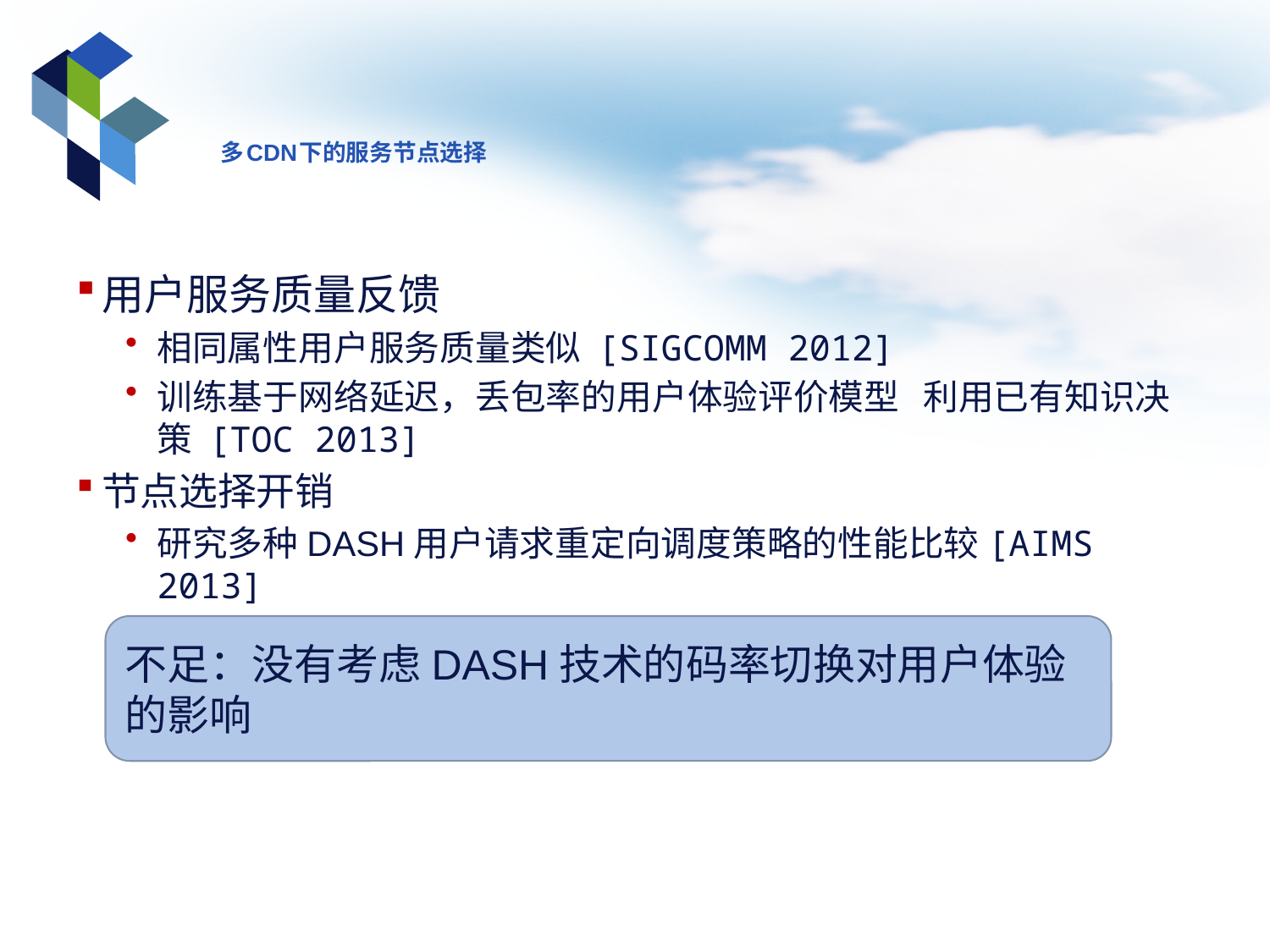

# 多CDN下的服务节点选择
用户服务质量反馈
相同属性用户服务质量类似 [SIGCOMM 2012]
训练基于网络延迟，丢包率的用户体验评价模型   利用已有知识决策 [TOC 2013]
节点选择开销
研究多种DASH用户请求重定向调度策略的性能比较[AIMS 2013]
不足：没有考虑DASH技术的码率切换对用户体验的影响